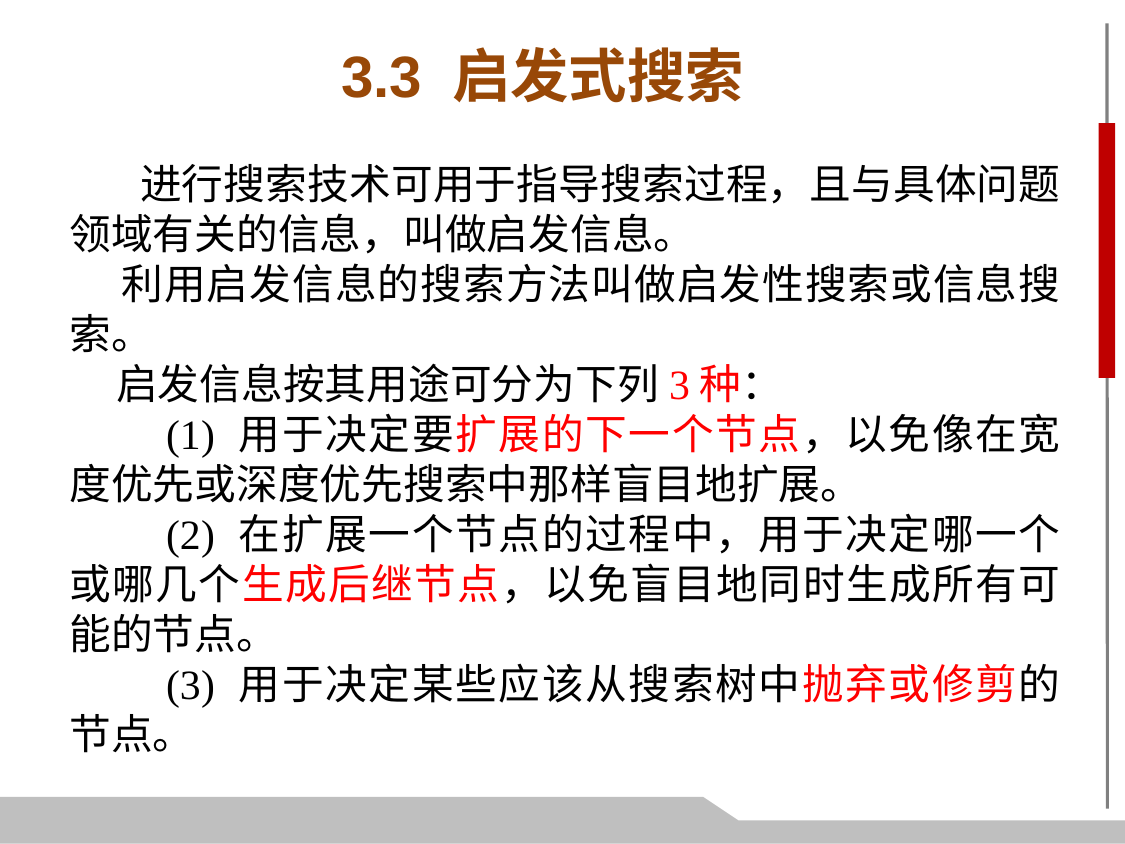

3.3 启发式搜索
  　进行搜索技术可用于指导搜索过程，且与具体问题领域有关的信息，叫做启发信息。
    利用启发信息的搜索方法叫做启发性搜索或信息搜索。
    启发信息按其用途可分为下列3种：
　　(1) 用于决定要扩展的下一个节点，以免像在宽度优先或深度优先搜索中那样盲目地扩展。
　　(2) 在扩展一个节点的过程中，用于决定哪一个或哪几个生成后继节点，以免盲目地同时生成所有可能的节点。
　　(3) 用于决定某些应该从搜索树中抛弃或修剪的节点。